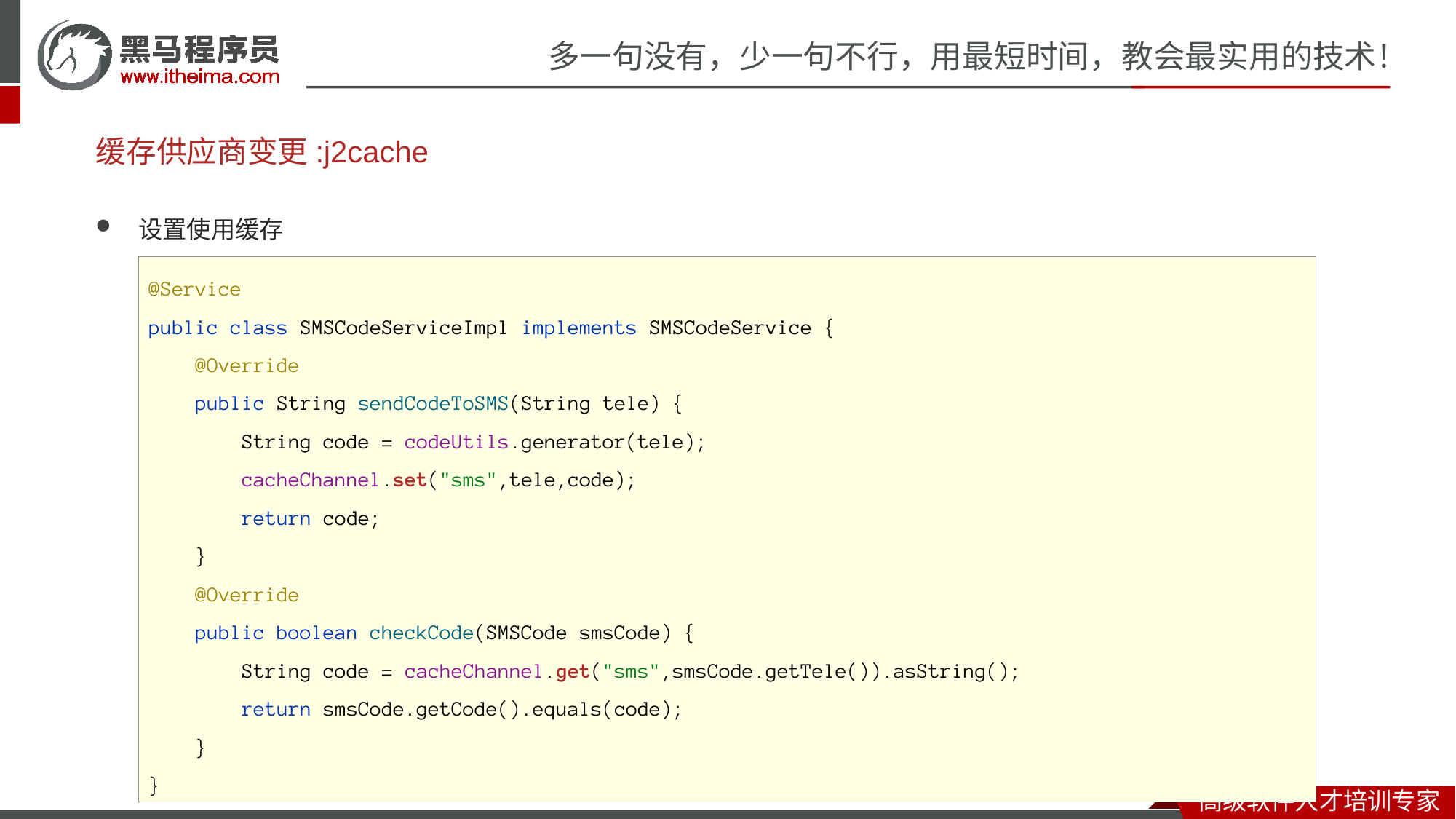

# 缓存供应商变更:j2cache
设置使用缓存
@Service
public class SMSCodeServiceImpl implements SMSCodeService {
    @Override
    public String sendCodeToSMS(String tele) {
        String code = codeUtils.generator(tele);
        cacheChannel.set("sms",tele,code);
        return code;
    }
    @Override
    public boolean checkCode(SMSCode smsCode) {
        String code = cacheChannel.get("sms",smsCode.getTele()).asString();
        return smsCode.getCode().equals(code);
    }
}